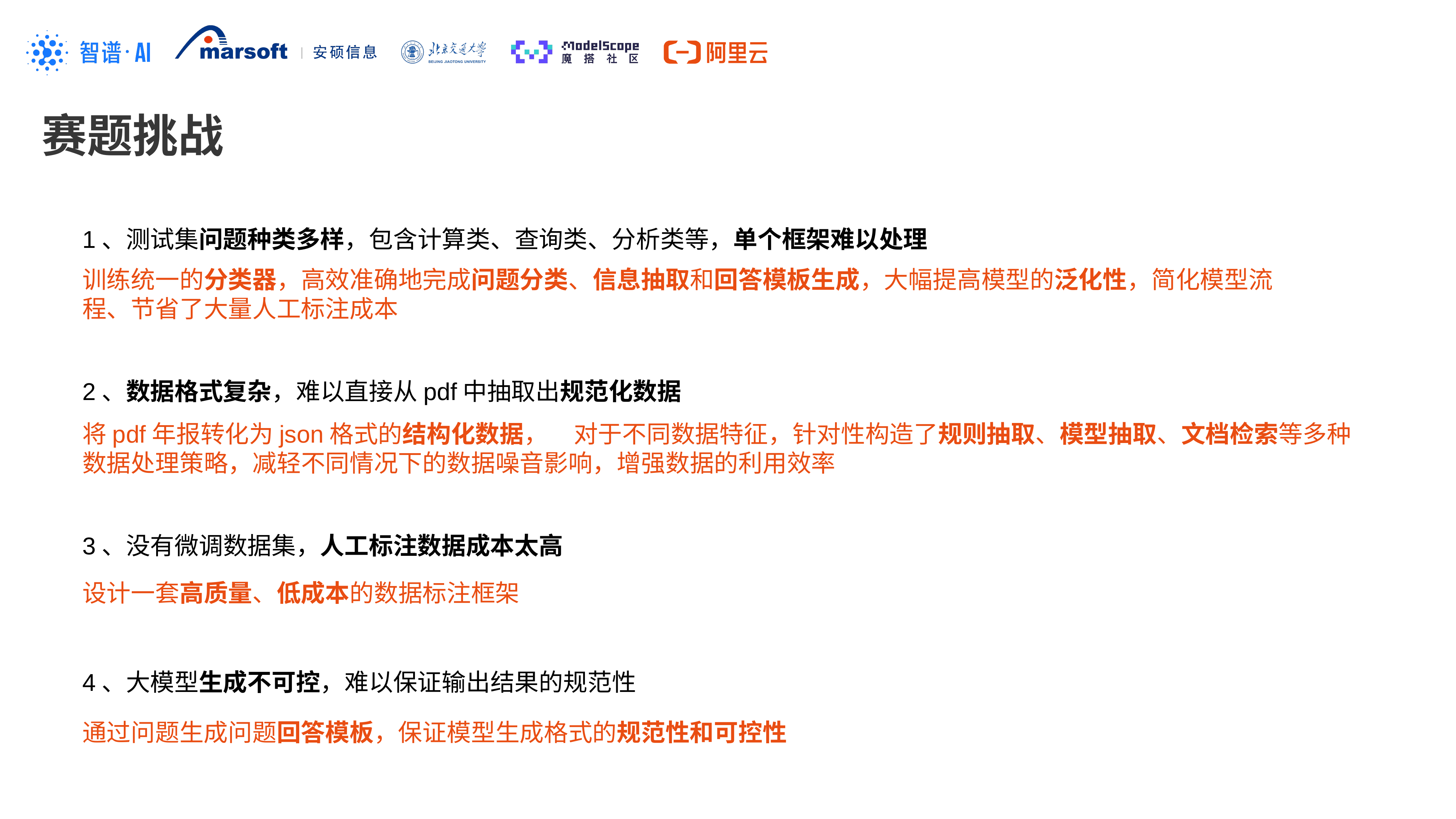

赛题挑战
1、测试集问题种类多样，包含计算类、查询类、分析类等，单个框架难以处理
训练统一的分类器，高效准确地完成问题分类、信息抽取和回答模板生成，大幅提高模型的泛化性，简化模型流程、节省了大量人工标注成本
2、数据格式复杂，难以直接从pdf中抽取出规范化数据
将pdf年报转化为json格式的结构化数据，	对于不同数据特征，针对性构造了规则抽取、模型抽取、文档检索等多种数据处理策略，减轻不同情况下的数据噪音影响，增强数据的利用效率

3、没有微调数据集，人工标注数据成本太高
设计一套高质量、低成本的数据标注框架
4、大模型生成不可控，难以保证输出结果的规范性
通过问题生成问题回答模板，保证模型生成格式的规范性和可控性